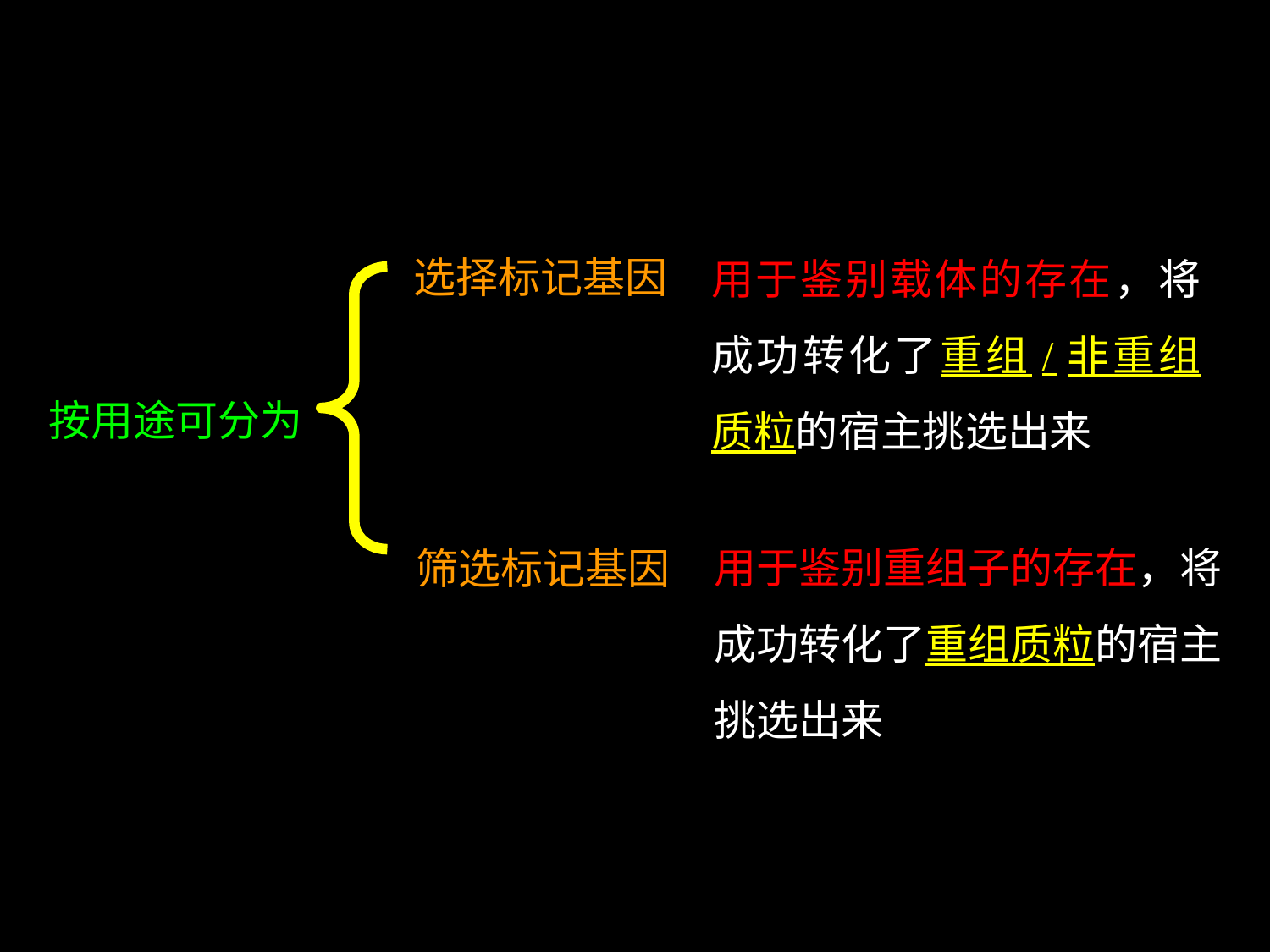

选择标记基因
用于鉴别载体的存在，将成功转化了重组/非重组质粒的宿主挑选出来

按用途可分为
用于鉴别重组子的存在，将成功转化了重组质粒的宿主挑选出来
筛选标记基因